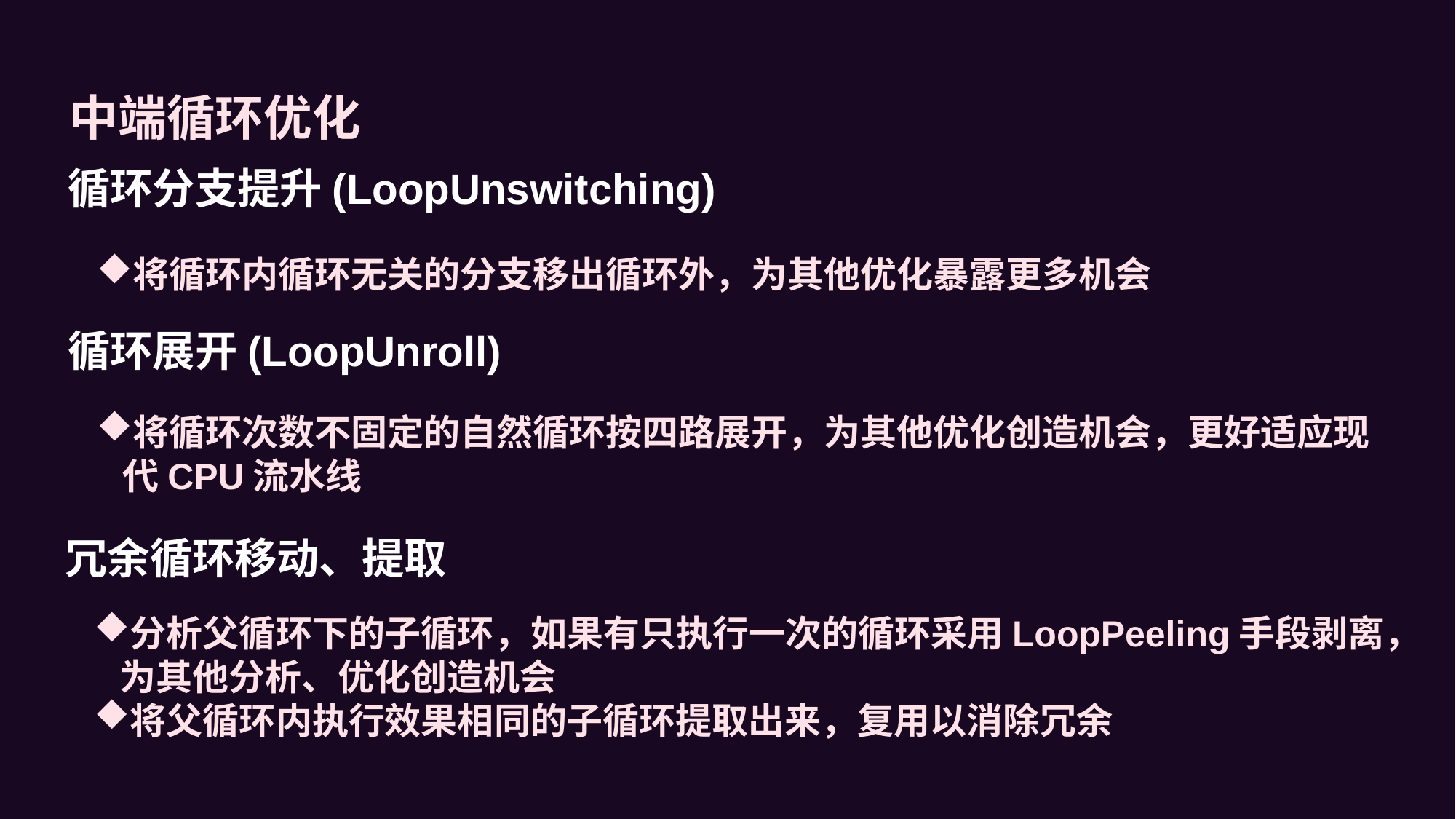

中端循环优化
循环分支提升(LoopUnswitching)
将循环内循环无关的分支移出循环外，为其他优化暴露更多机会
循环展开(LoopUnroll)
将循环次数不固定的自然循环按四路展开，为其他优化创造机会，更好适应现代CPU流水线
冗余循环移动、提取
分析父循环下的子循环，如果有只执行一次的循环采用LoopPeeling手段剥离，为其他分析、优化创造机会
将父循环内执行效果相同的子循环提取出来，复用以消除冗余